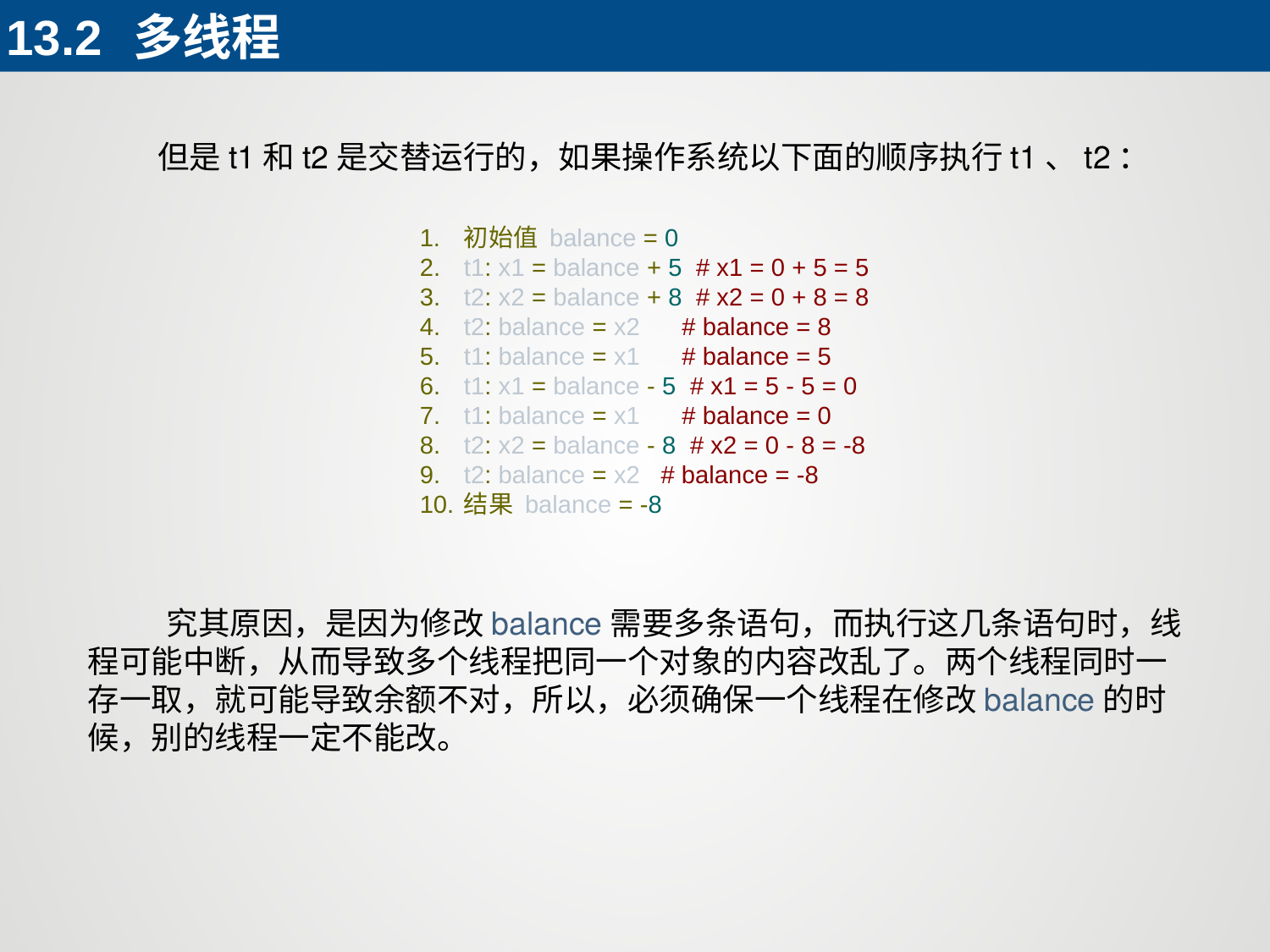

13.2	多线程
       但是t1和t2是交替运行的，如果操作系统以下面的顺序执行t1、t2：
初始值 balance = 0
t1: x1 = balance + 5  # x1 = 0 + 5 = 5
t2: x2 = balance + 8  # x2 = 0 + 8 = 8
t2: balance = x2      # balance = 8
t1: balance = x1      # balance = 5
t1: x1 = balance - 5  # x1 = 5 - 5 = 0
t1: balance = x1      # balance = 0
t2: x2 = balance - 8  # x2 = 0 - 8 = -8
t2: balance = x2   # balance = -8
结果 balance = -8
        究其原因，是因为修改balance需要多条语句，而执行这几条语句时，线程可能中断，从而导致多个线程把同一个对象的内容改乱了。两个线程同时一存一取，就可能导致余额不对，所以，必须确保一个线程在修改balance的时候，别的线程一定不能改。